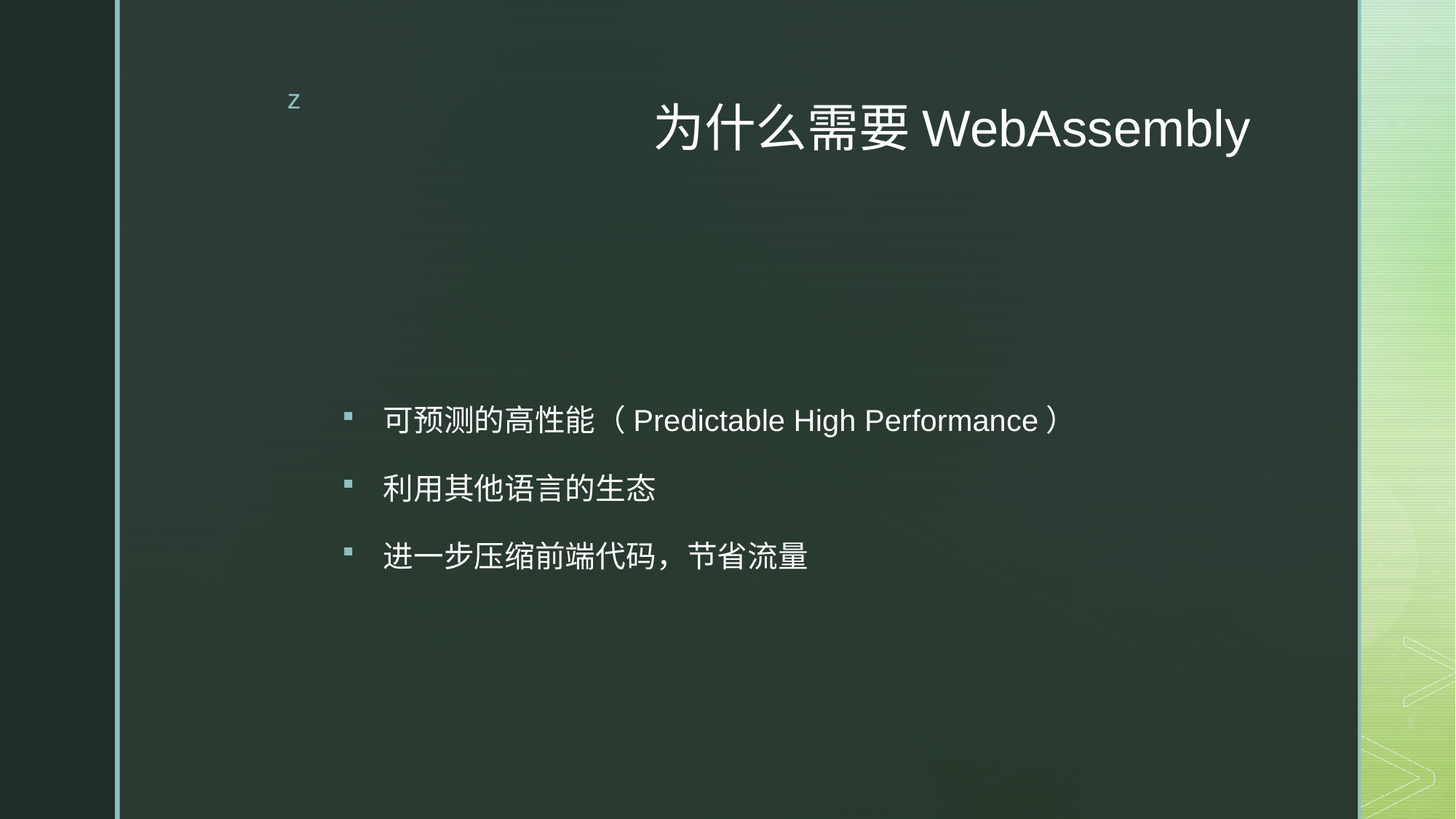

# 为什么需要WebAssembly
可预测的高性能（Predictable High Performance）
利用其他语言的生态
进一步压缩前端代码，节省流量